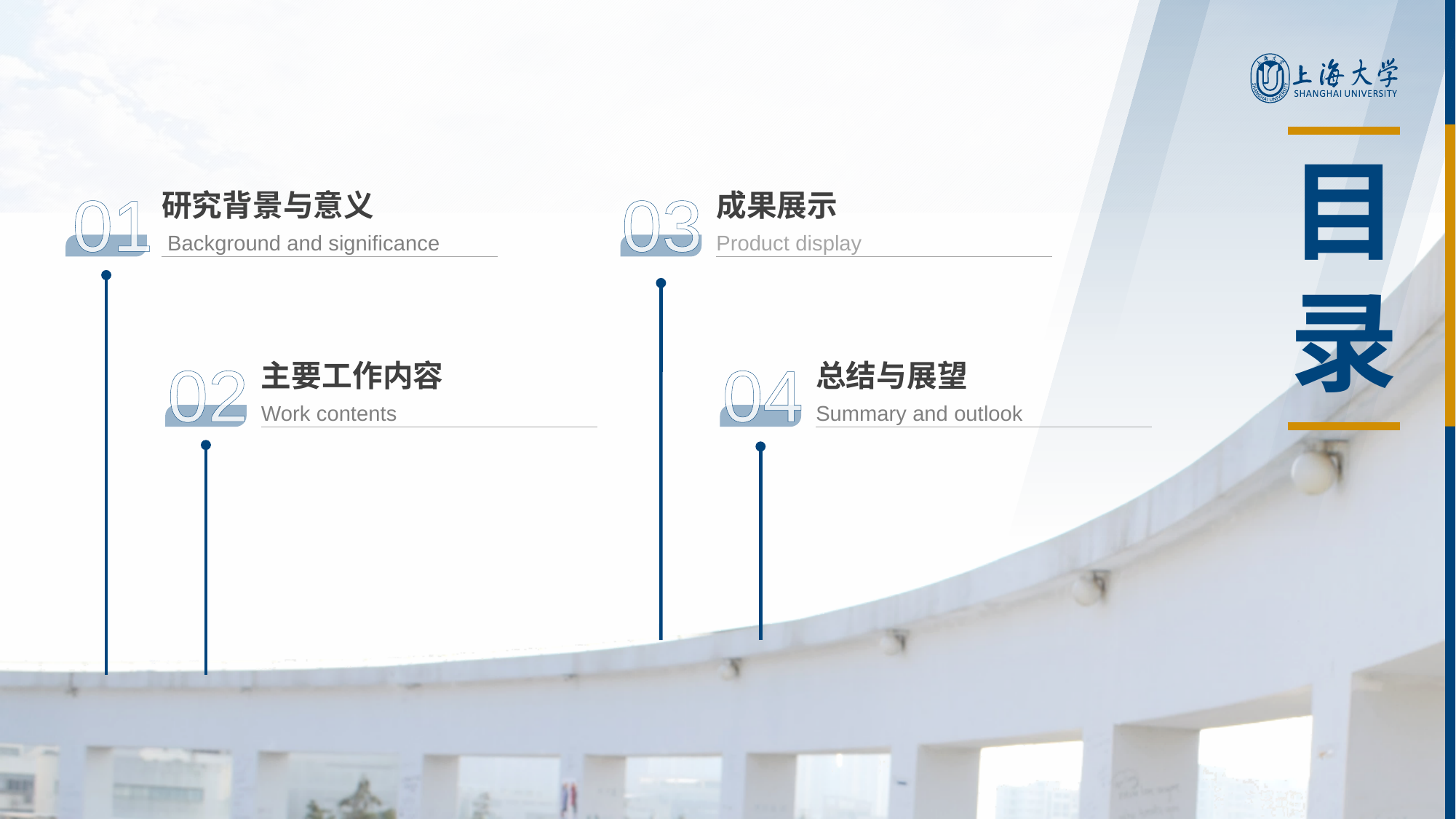

# 目录
01
03
研究背景与意义
成果展示
 Background and significance
Product display
02
04
主要工作内容
总结与展望
Work contents
Summary and outlook